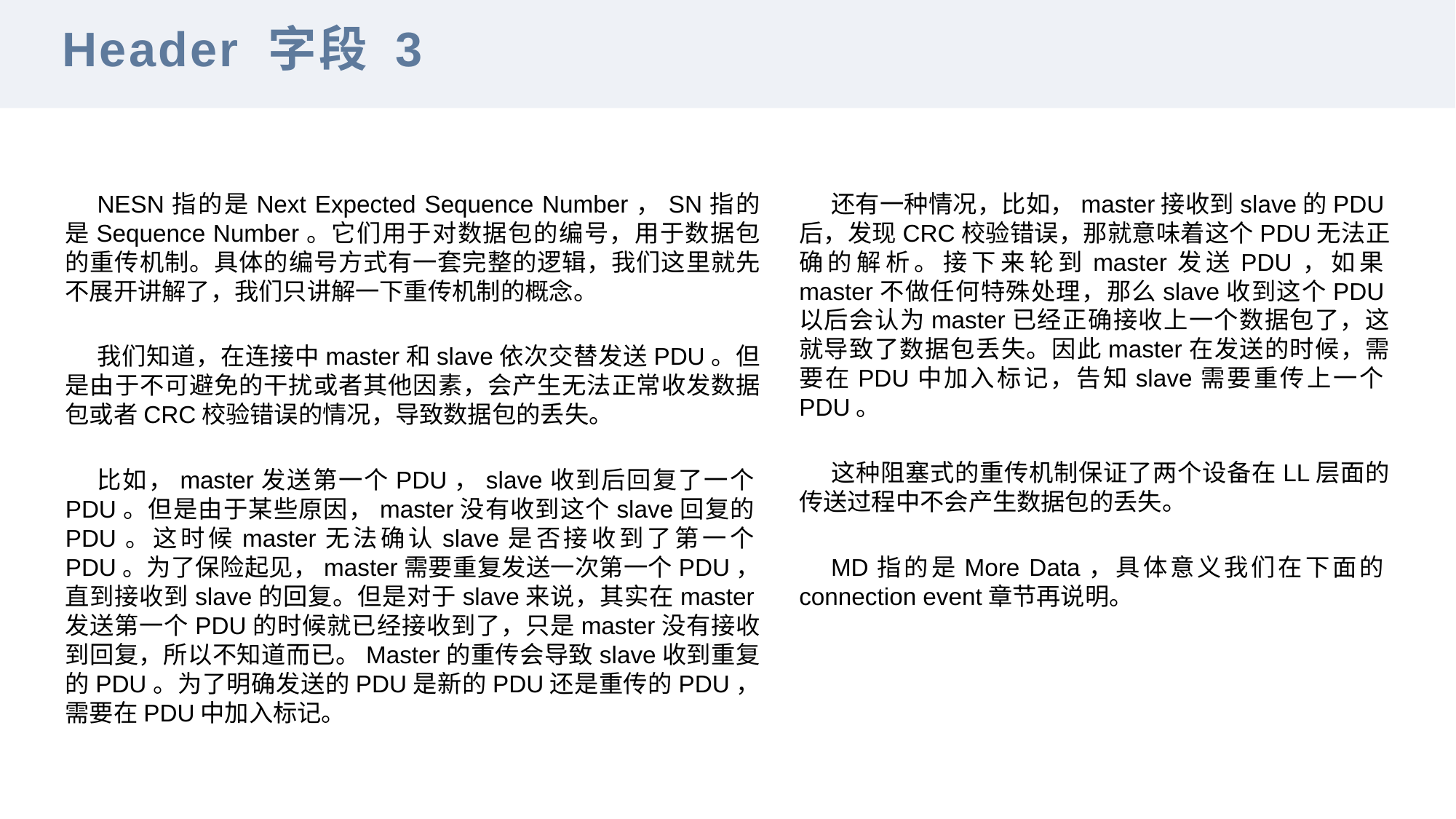

Header 字段 3
NESN指的是Next Expected Sequence Number，SN指的是Sequence Number。它们用于对数据包的编号，用于数据包的重传机制。具体的编号方式有一套完整的逻辑，我们这里就先不展开讲解了，我们只讲解一下重传机制的概念。
我们知道，在连接中master和slave依次交替发送PDU。但是由于不可避免的干扰或者其他因素，会产生无法正常收发数据包或者CRC校验错误的情况，导致数据包的丢失。
比如，master发送第一个PDU，slave收到后回复了一个PDU。但是由于某些原因，master没有收到这个slave回复的PDU。这时候master无法确认slave是否接收到了第一个PDU。为了保险起见，master需要重复发送一次第一个PDU，直到接收到slave的回复。但是对于slave来说，其实在master发送第一个PDU的时候就已经接收到了，只是master没有接收到回复，所以不知道而已。Master的重传会导致slave收到重复的PDU。为了明确发送的PDU是新的PDU还是重传的PDU，需要在PDU中加入标记。
还有一种情况，比如，master接收到slave的PDU后，发现CRC校验错误，那就意味着这个PDU无法正确的解析。接下来轮到master发送PDU，如果master不做任何特殊处理，那么slave收到这个PDU以后会认为master已经正确接收上一个数据包了，这就导致了数据包丢失。因此master在发送的时候，需要在PDU中加入标记，告知slave需要重传上一个PDU。
这种阻塞式的重传机制保证了两个设备在LL层面的传送过程中不会产生数据包的丢失。
MD指的是More Data，具体意义我们在下面的connection event章节再说明。